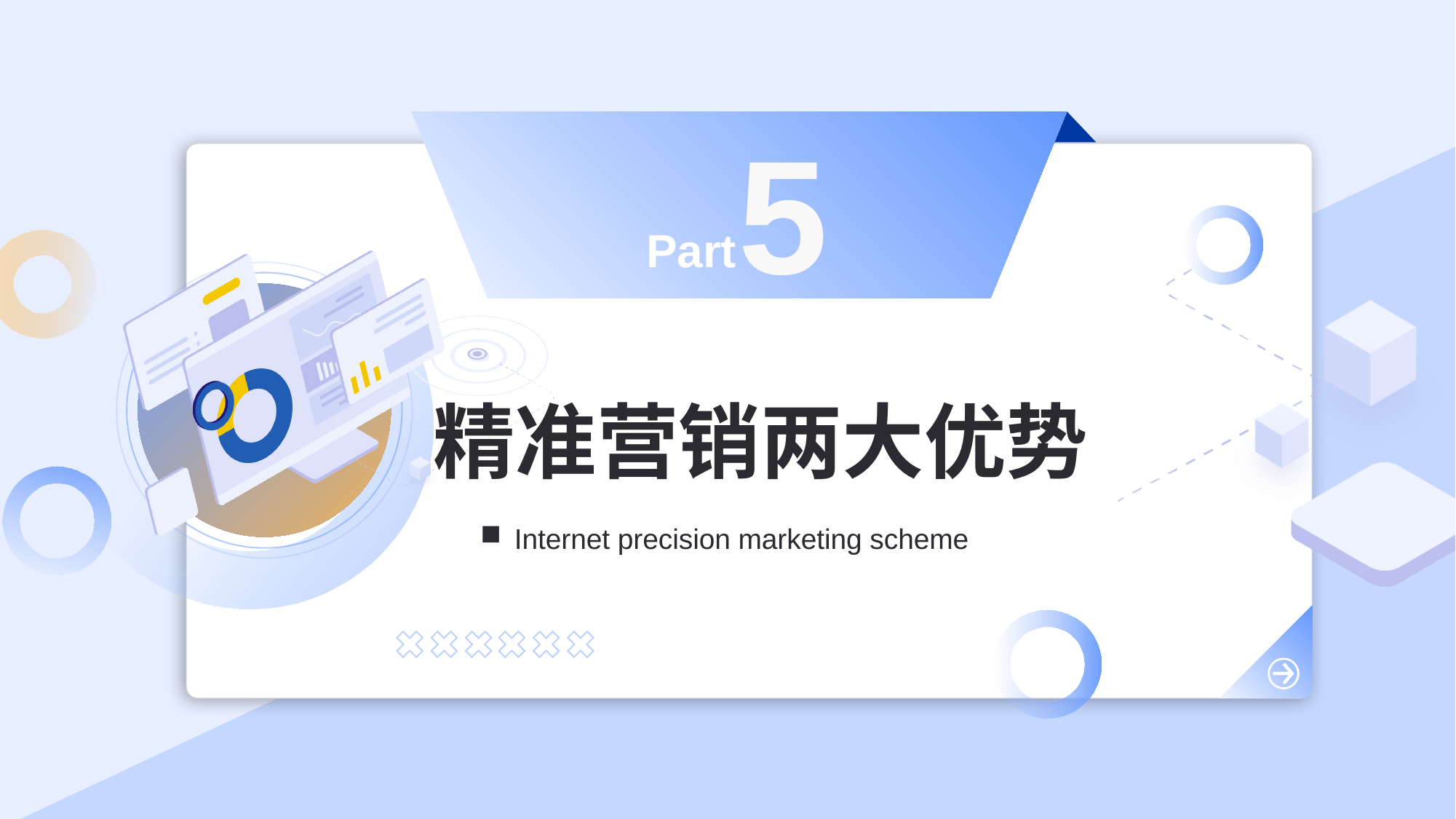

5
Part
精准营销两大优势
Internet precision marketing scheme